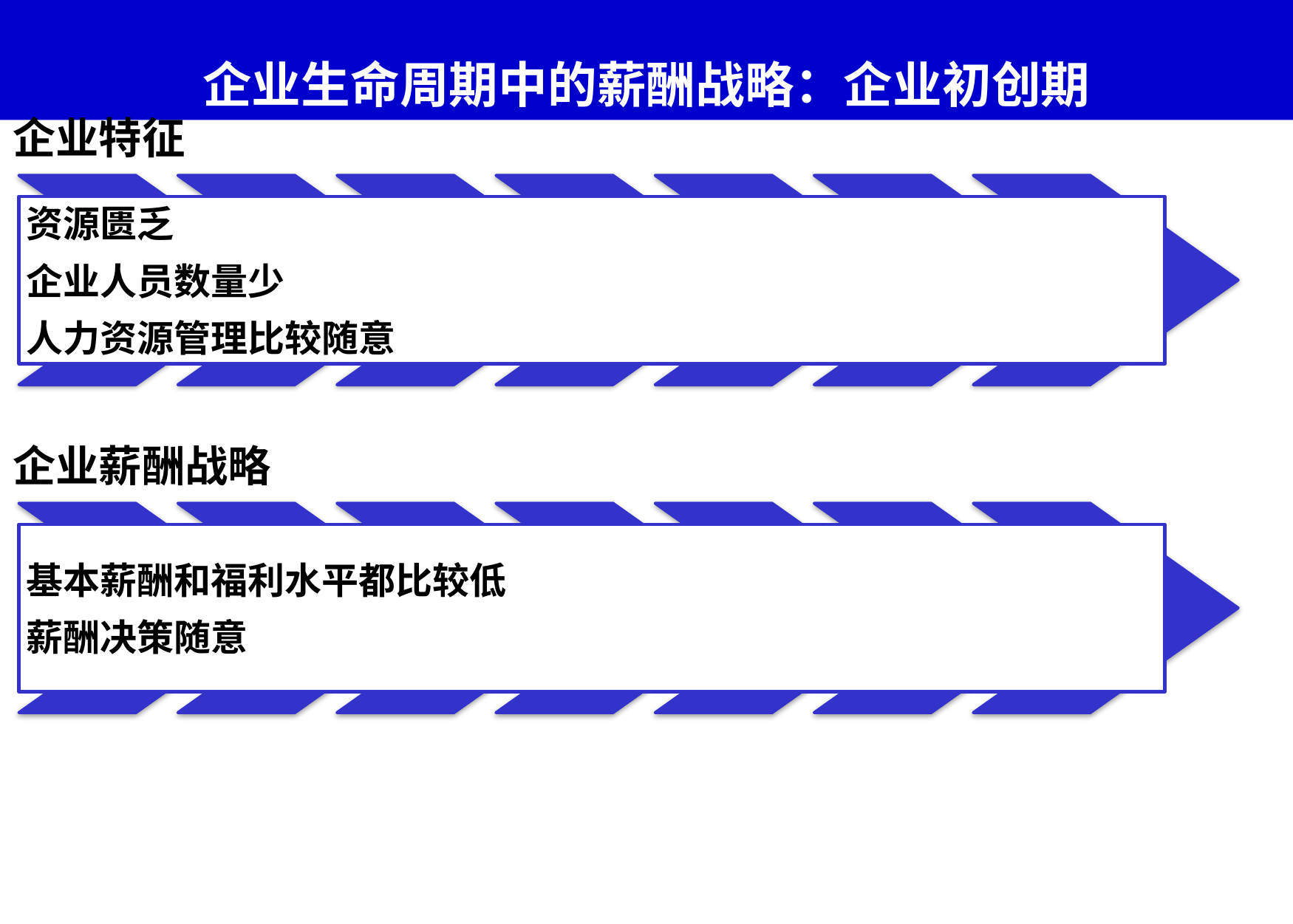

# 企业生命周期中的薪酬战略：企业初创期
企业特征
资源匮乏
企业人员数量少
人力资源管理比较随意
企业薪酬战略
基本薪酬和福利水平都比较低
薪酬决策随意